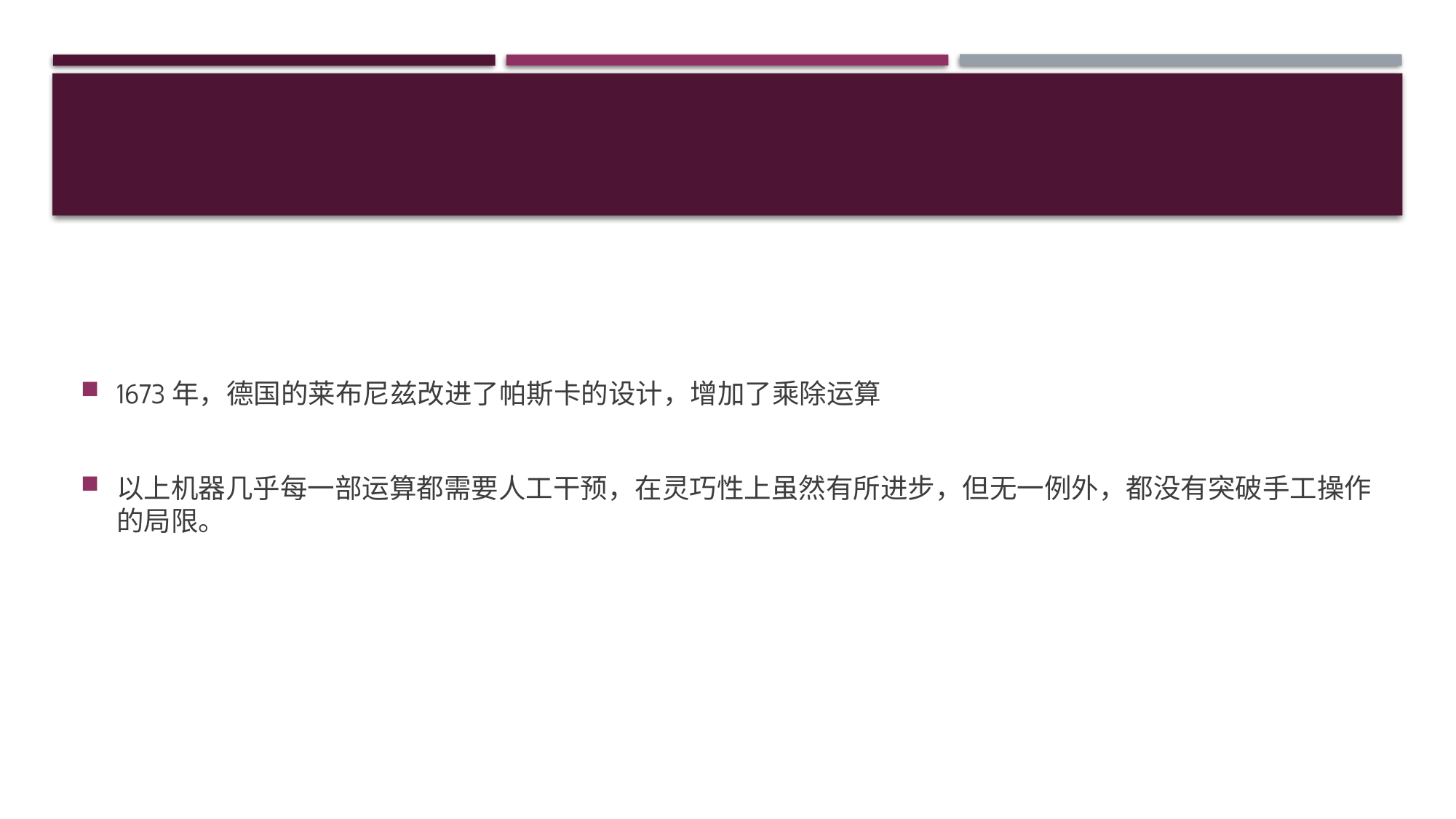

#
1673年，德国的莱布尼兹改进了帕斯卡的设计，增加了乘除运算

以上机器几乎每一部运算都需要人工干预，在灵巧性上虽然有所进步，但无一例外，都没有突破手工操作的局限。